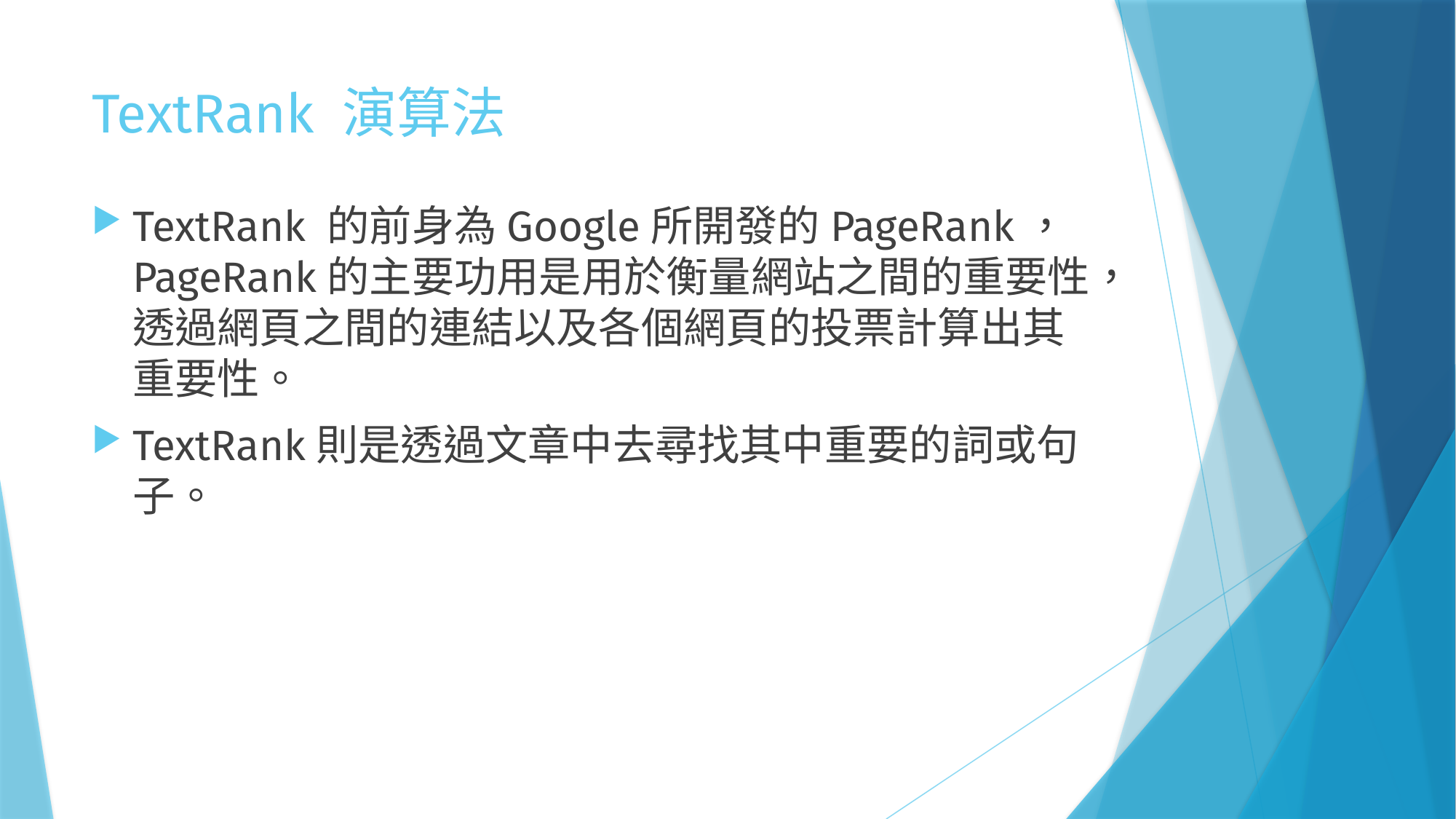

# TextRank 演算法
TextRank 的前身為Google所開發的PageRank，PageRank的主要功用是用於衡量網站之間的重要性，透過網頁之間的連結以及各個網頁的投票計算出其重要性。
TextRank則是透過文章中去尋找其中重要的詞或句子。